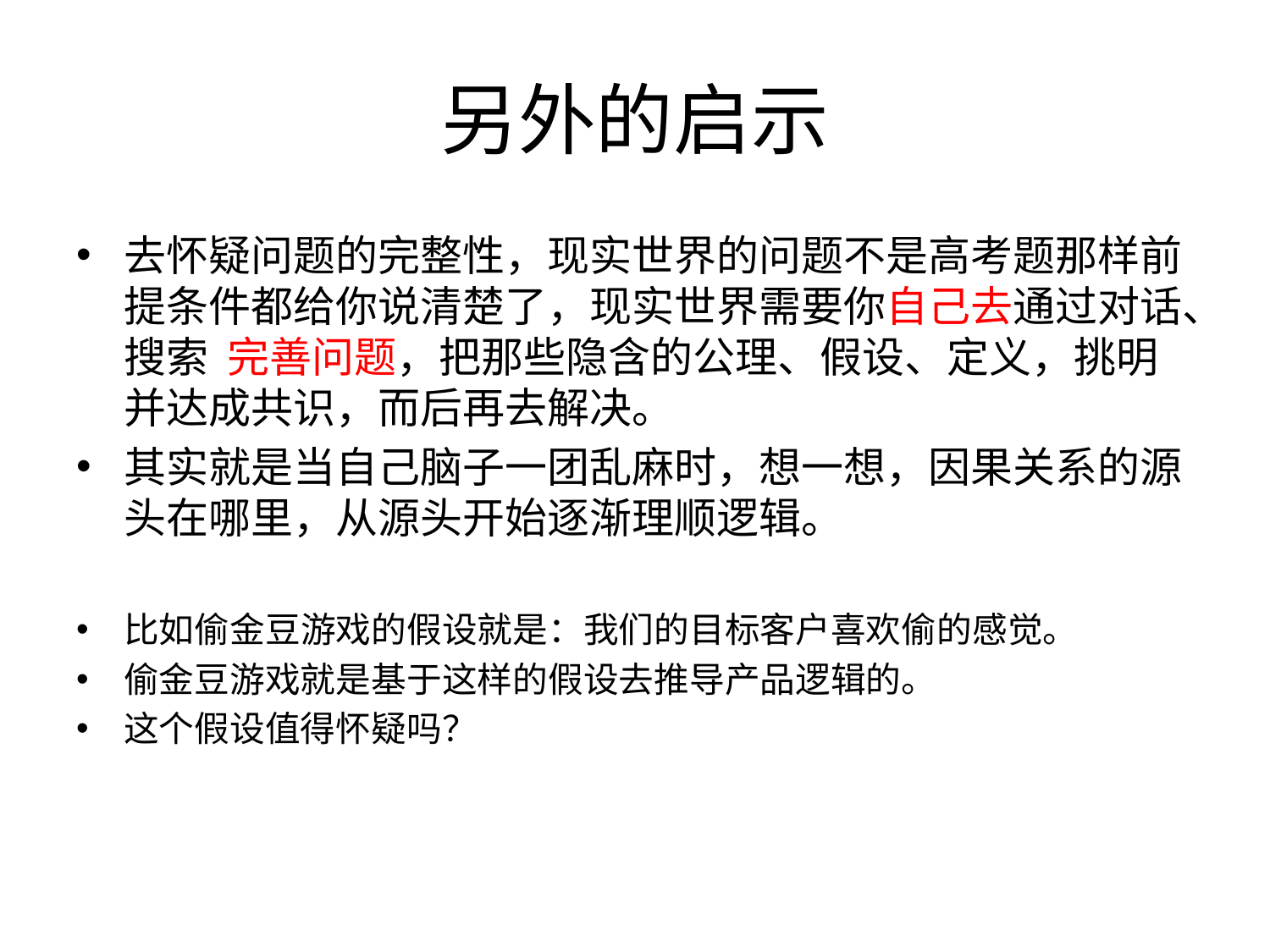

# 另外的启示
去怀疑问题的完整性，现实世界的问题不是高考题那样前提条件都给你说清楚了，现实世界需要你自己去通过对话、搜索  完善问题，把那些隐含的公理、假设、定义，挑明并达成共识，而后再去解决。
其实就是当自己脑子一团乱麻时，想一想，因果关系的源头在哪里，从源头开始逐渐理顺逻辑。

比如偷金豆游戏的假设就是：我们的目标客户喜欢偷的感觉。
偷金豆游戏就是基于这样的假设去推导产品逻辑的。
这个假设值得怀疑吗？